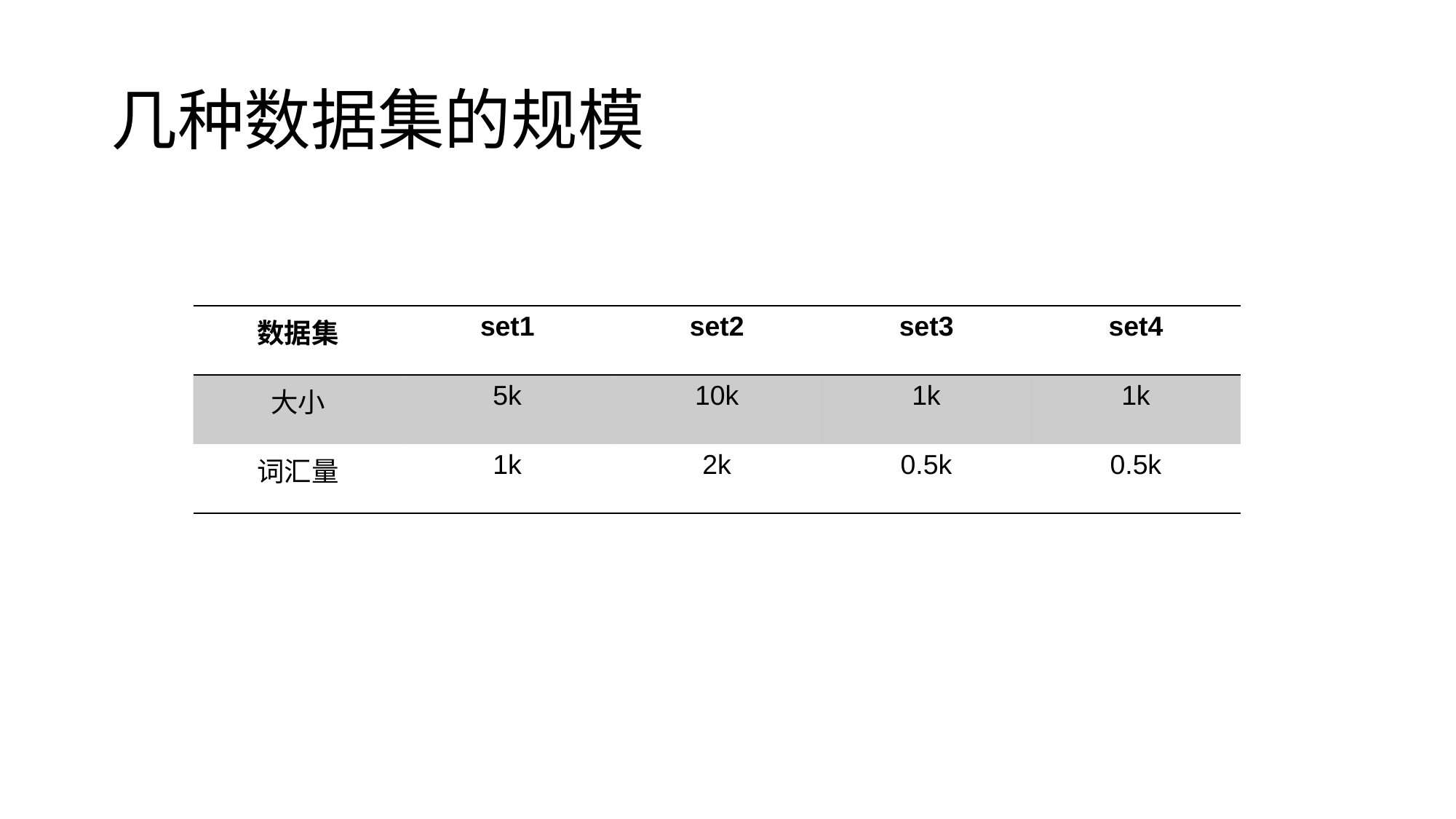

# 几种数据集的规模
| 数据集 | set1 | set2 | set3 | set4 |
| --- | --- | --- | --- | --- |
| 大小 | 5k | 10k | 1k | 1k |
| 词汇量 | 1k | 2k | 0.5k | 0.5k |